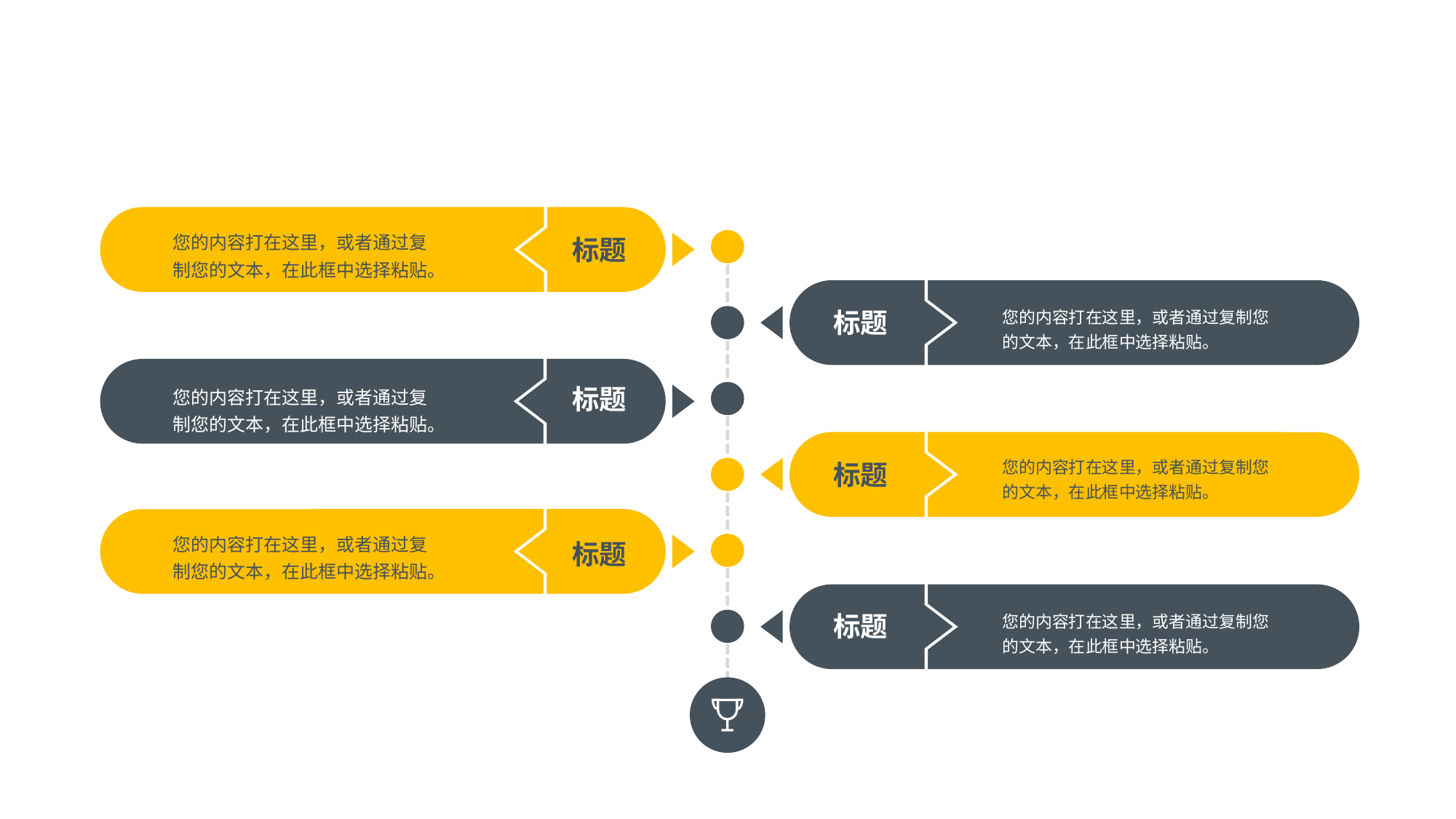

您的内容打在这里，或者通过复制您的文本，在此框中选择粘贴。
标题

您的内容打在这里，或者通过复制您的文本，在此框中选择粘贴。
标题

您的内容打在这里，或者通过复制您的文本，在此框中选择粘贴。
标题

您的内容打在这里，或者通过复制您的文本，在此框中选择粘贴。
标题

您的内容打在这里，或者通过复制您的文本，在此框中选择粘贴。
标题

您的内容打在这里，或者通过复制您的文本，在此框中选择粘贴。
标题